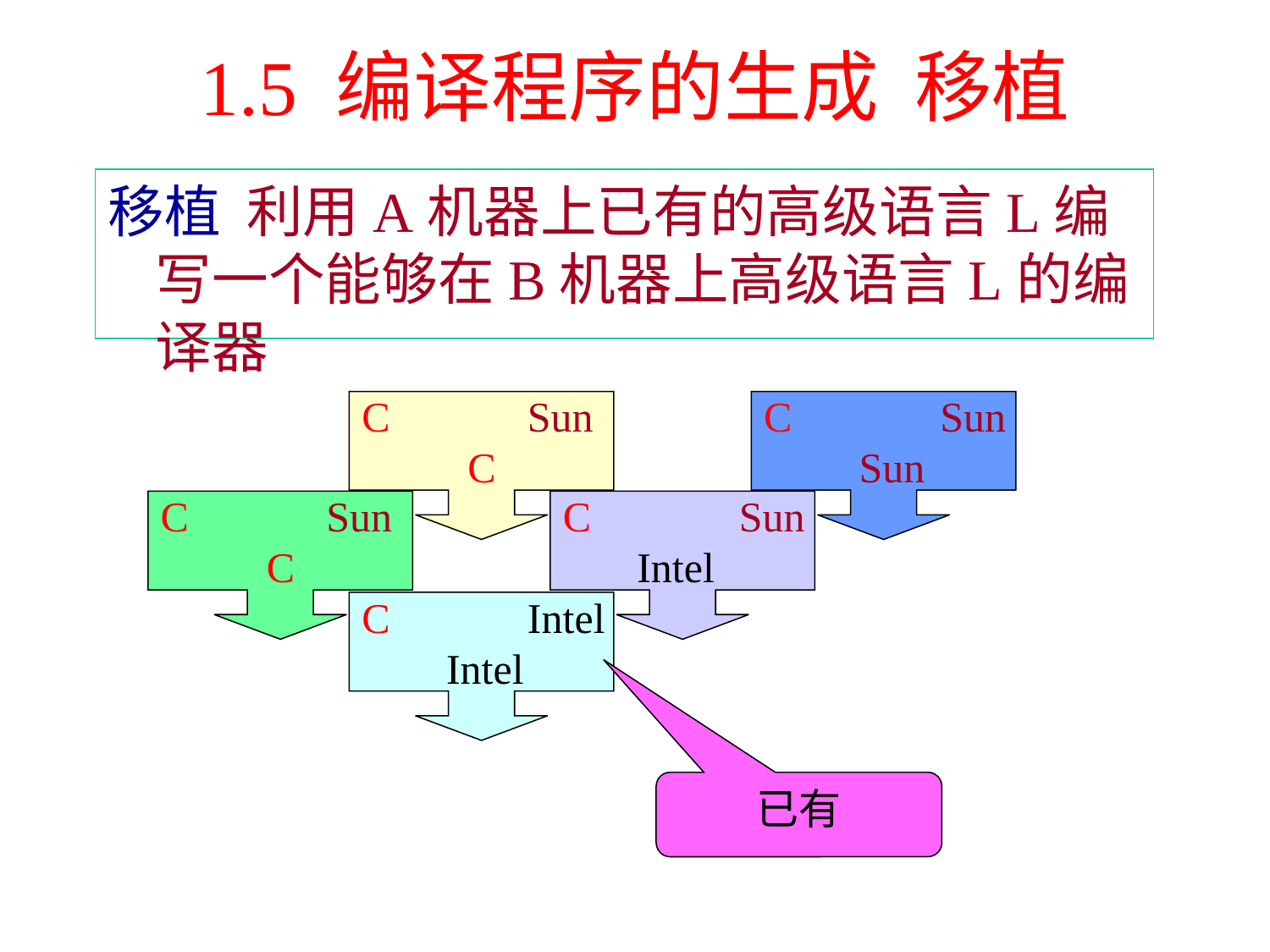

# 1.5 编译程序的生成  移植
移植  利用A机器上已有的高级语言L编写一个能够在B机器上高级语言L的编译器
C             Sun
          C
C              Sun
         Sun
C             Sun
          C
C              Sun
       Intel
C             Intel
        Intel
已有